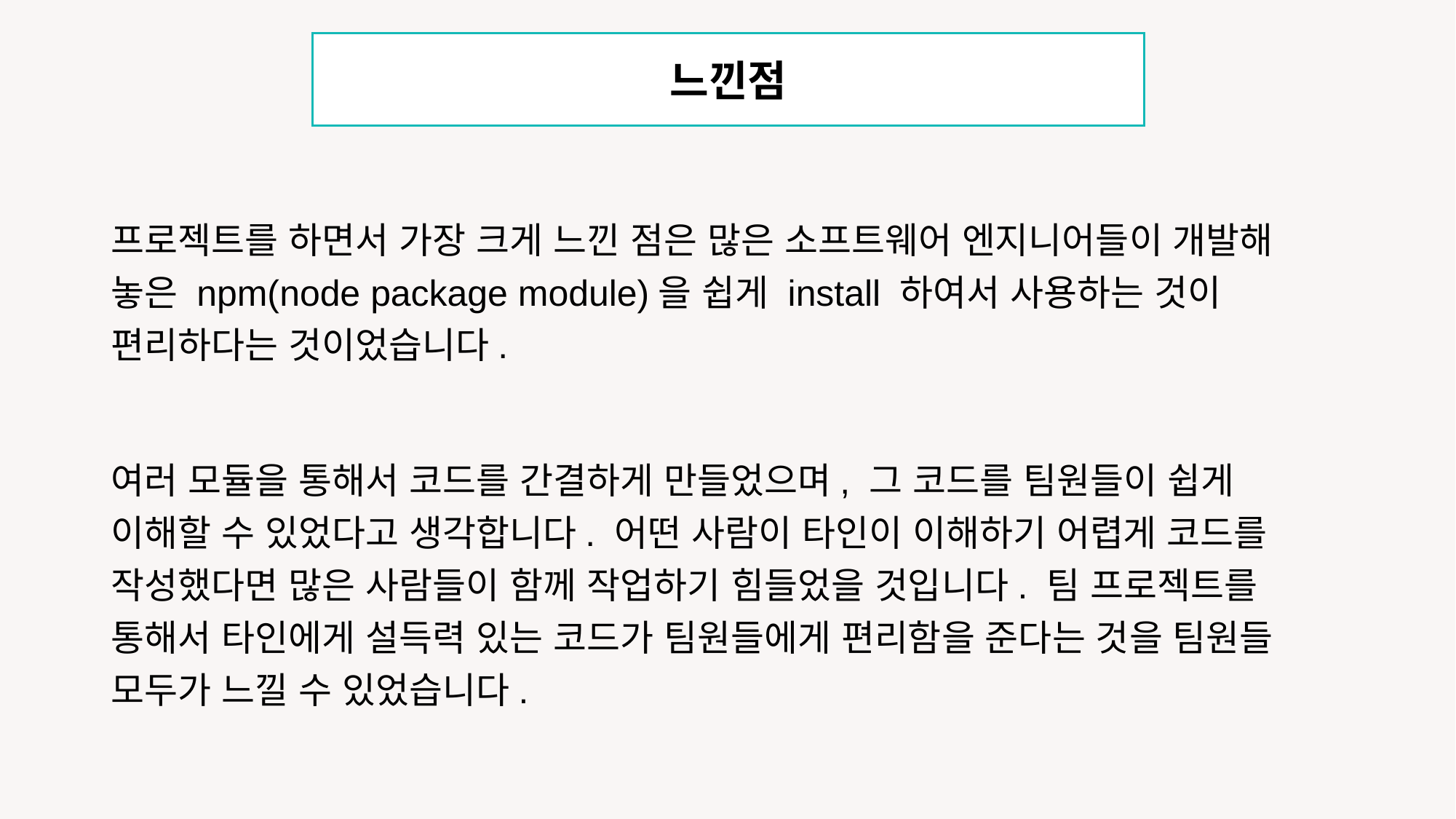

느낀점
프로젝트를 하면서 가장 크게 느낀 점은 많은 소프트웨어 엔지니어들이 개발해 놓은 npm(node package module)을 쉽게 install 하여서 사용하는 것이 편리하다는 것이었습니다.

여러 모듈을 통해서 코드를 간결하게 만들었으며, 그 코드를 팀원들이 쉽게 이해할 수 있었다고 생각합니다. 어떤 사람이 타인이 이해하기 어렵게 코드를 작성했다면 많은 사람들이 함께 작업하기 힘들었을 것입니다. 팀 프로젝트를 통해서 타인에게 설득력 있는 코드가 팀원들에게 편리함을 준다는 것을 팀원들 모두가 느낄 수 있었습니다.